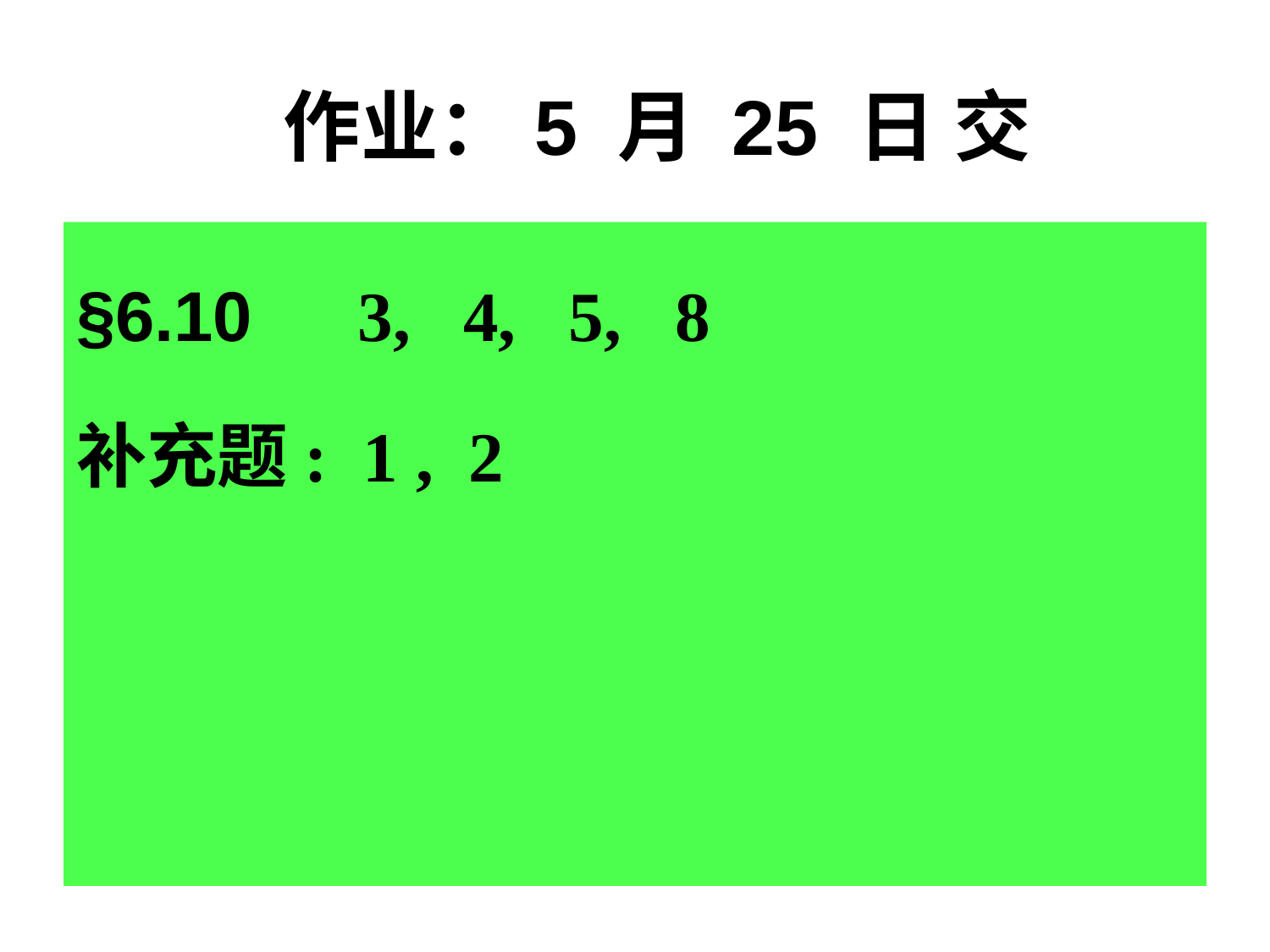

作业：5 月 25 日 交
§6.10      3,   4,   5,   8
补充题:  1 ,  2